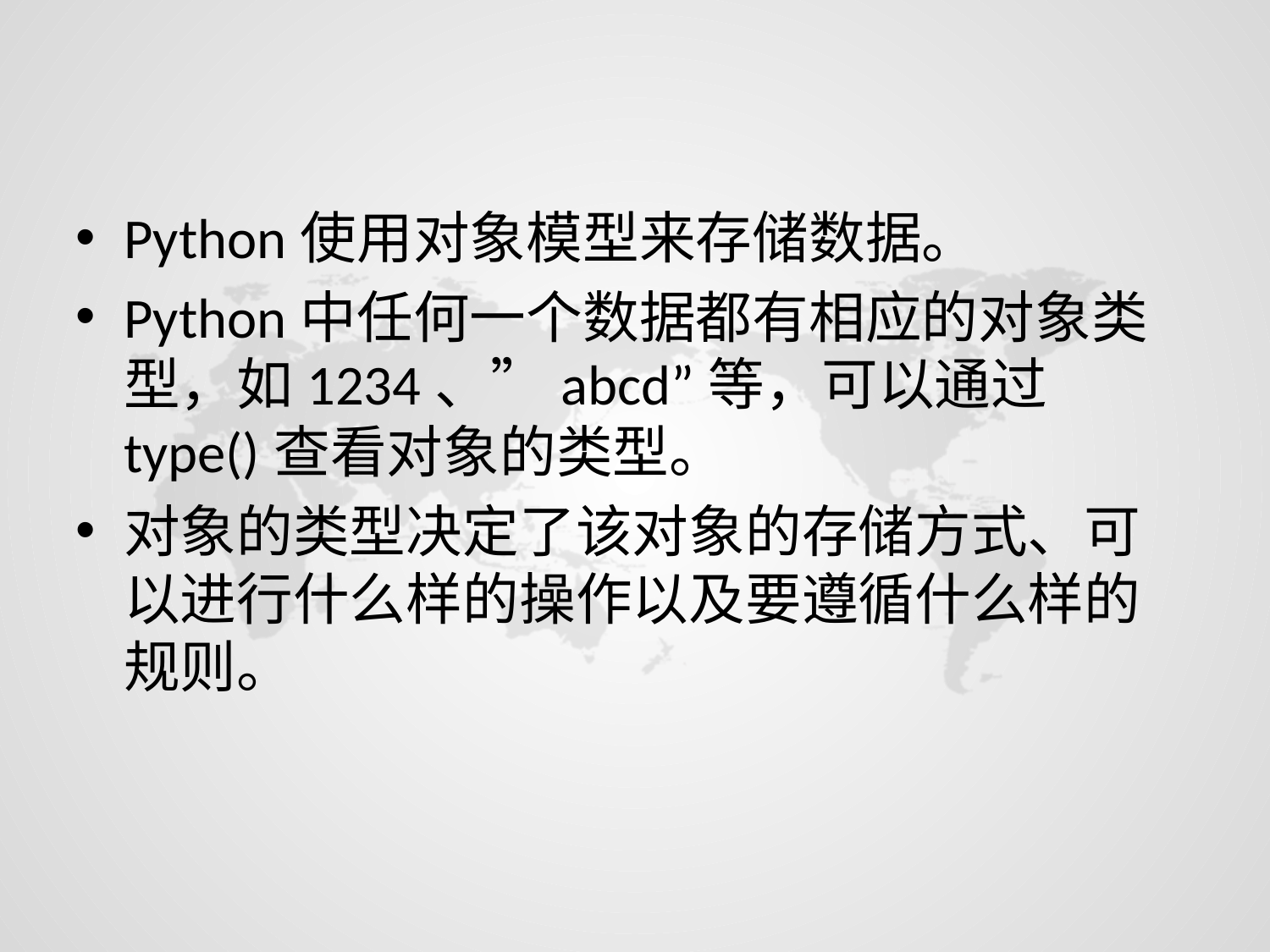

Python使用对象模型来存储数据。
Python中任何一个数据都有相应的对象类型，如1234、”abcd”等，可以通过type()查看对象的类型。
对象的类型决定了该对象的存储方式、可以进行什么样的操作以及要遵循什么样的规则。